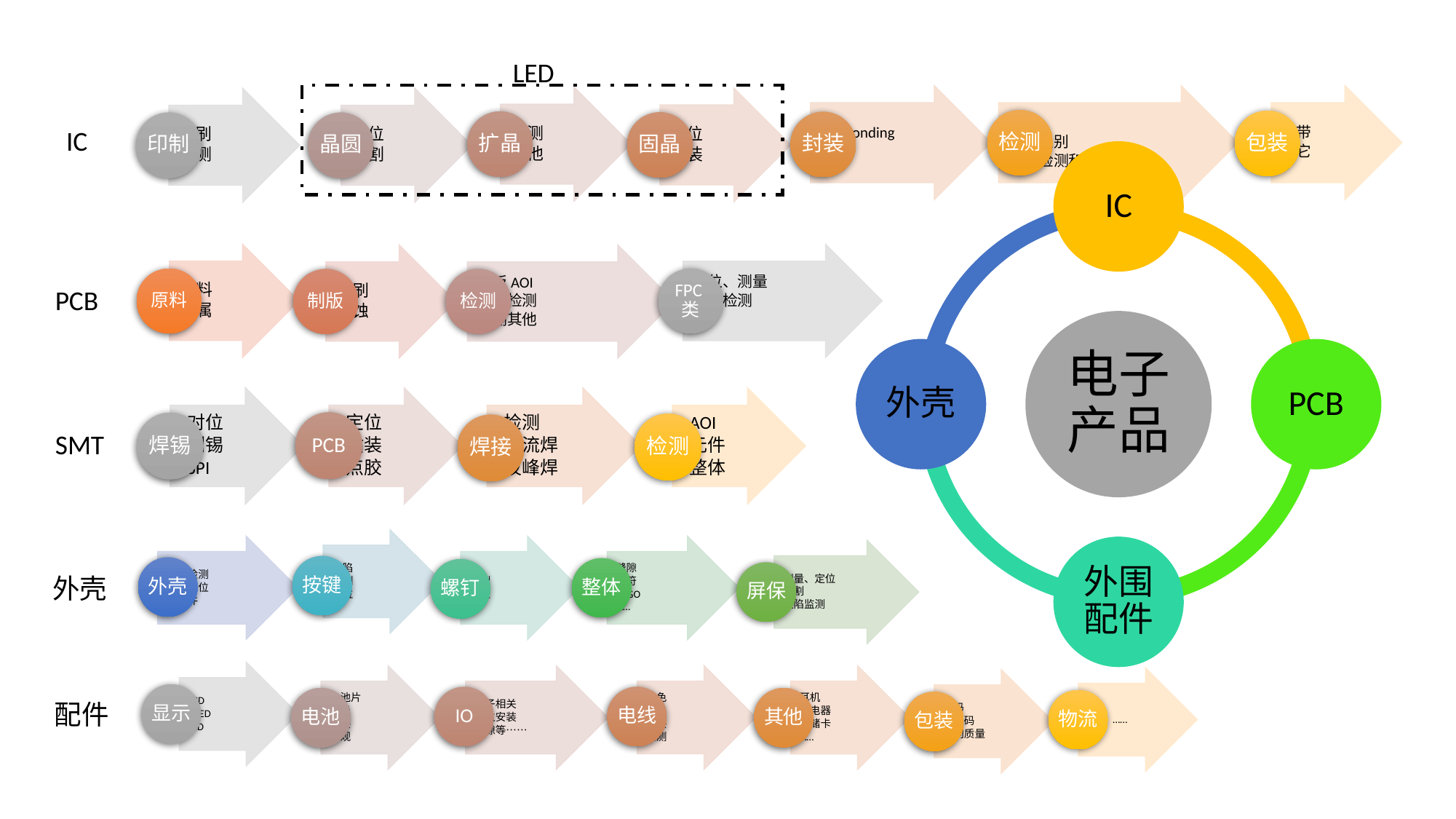

LED
印刷
检测
印制
定位
切割
晶圆
检测
其他
扩晶
定位
贴装
固晶
DIE bonding
封装
封装
外观
字符识别
管脚检测和测量
检测
料带
其它
包装

电子产品
IC
PCB
外围配件
外壳
IC
塑料
金属
原料
印刷
腐蚀
制版
裸板AOI
丝印检测
检测其他
检测
定位、测量
缺陷检测
……
FPC类
PCB
对位
刷锡
SPI
焊锡
定位
贴装
点胶
PCB
检测
回流焊
波峰焊
焊接
AOI
元件
整体
检测
SMT
缺陷检测
安装定位
悬挂件
外壳
缺陷
检测
定位
按键
检测
定位
螺钉
缝隙
字符
LOGO
……
整体
测量、定位
切割
缺陷监测
屏保
外壳
LCD
OLED
LED
显示
电池片
电极
焊接
外观
电池
端子相关
定位安装
缝隙等……
IO
分色
定位
焊接
检测
电线
耳机
充电器
存储卡
……
其他
条码
二维码
印刷质量
包装
……
物流
配件